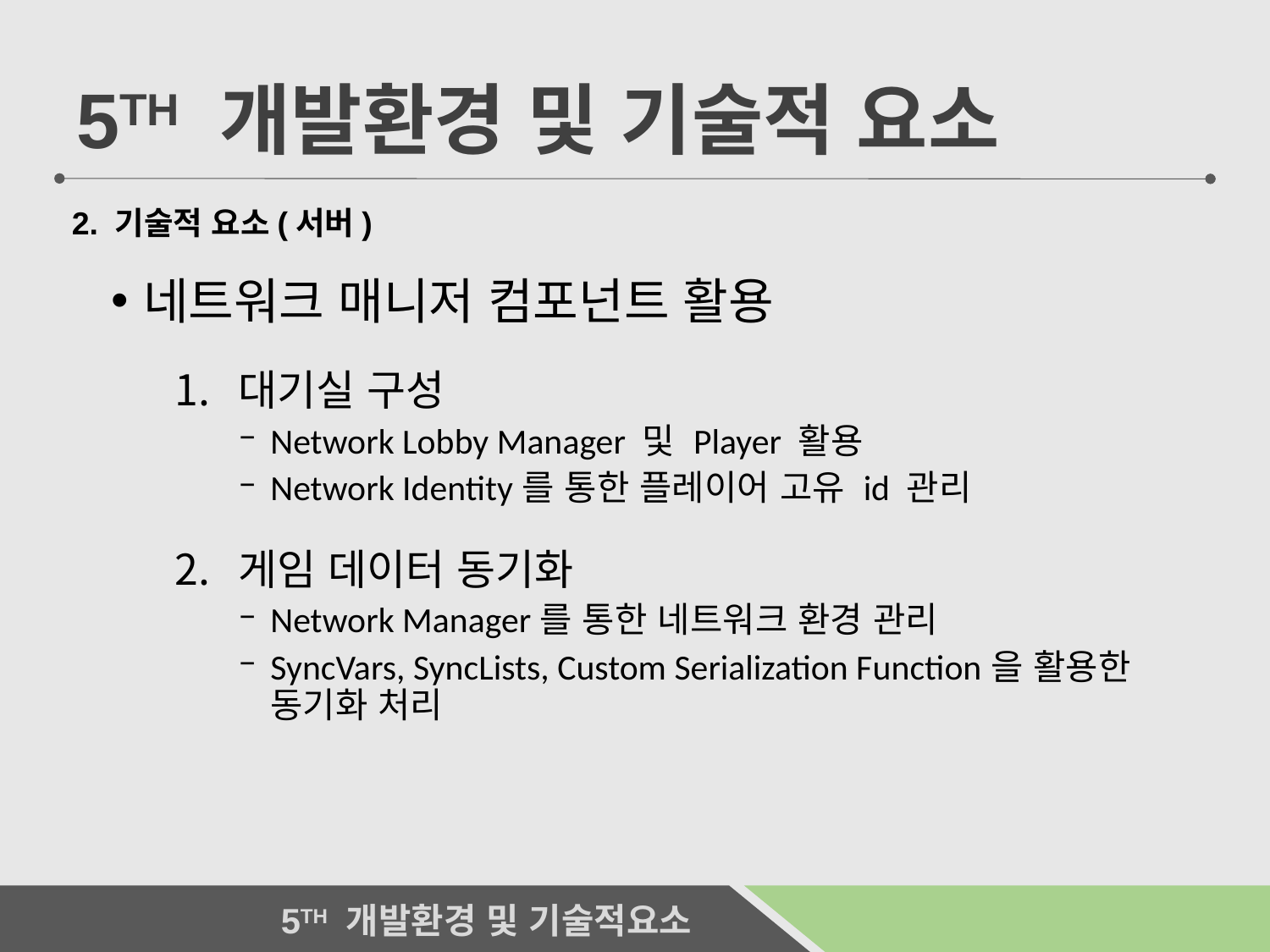

5TH 개발환경 및 기술적 요소
2. 기술적 요소(서버)
네트워크 매니저 컴포넌트 활용
대기실 구성
Network Lobby Manager 및 Player 활용
Network Identity를 통한 플레이어 고유 id 관리
게임 데이터 동기화
Network Manager를 통한 네트워크 환경 관리
SyncVars, SyncLists, Custom Serialization Function을 활용한 동기화 처리

21

5TH 개발환경 및 기술적요소